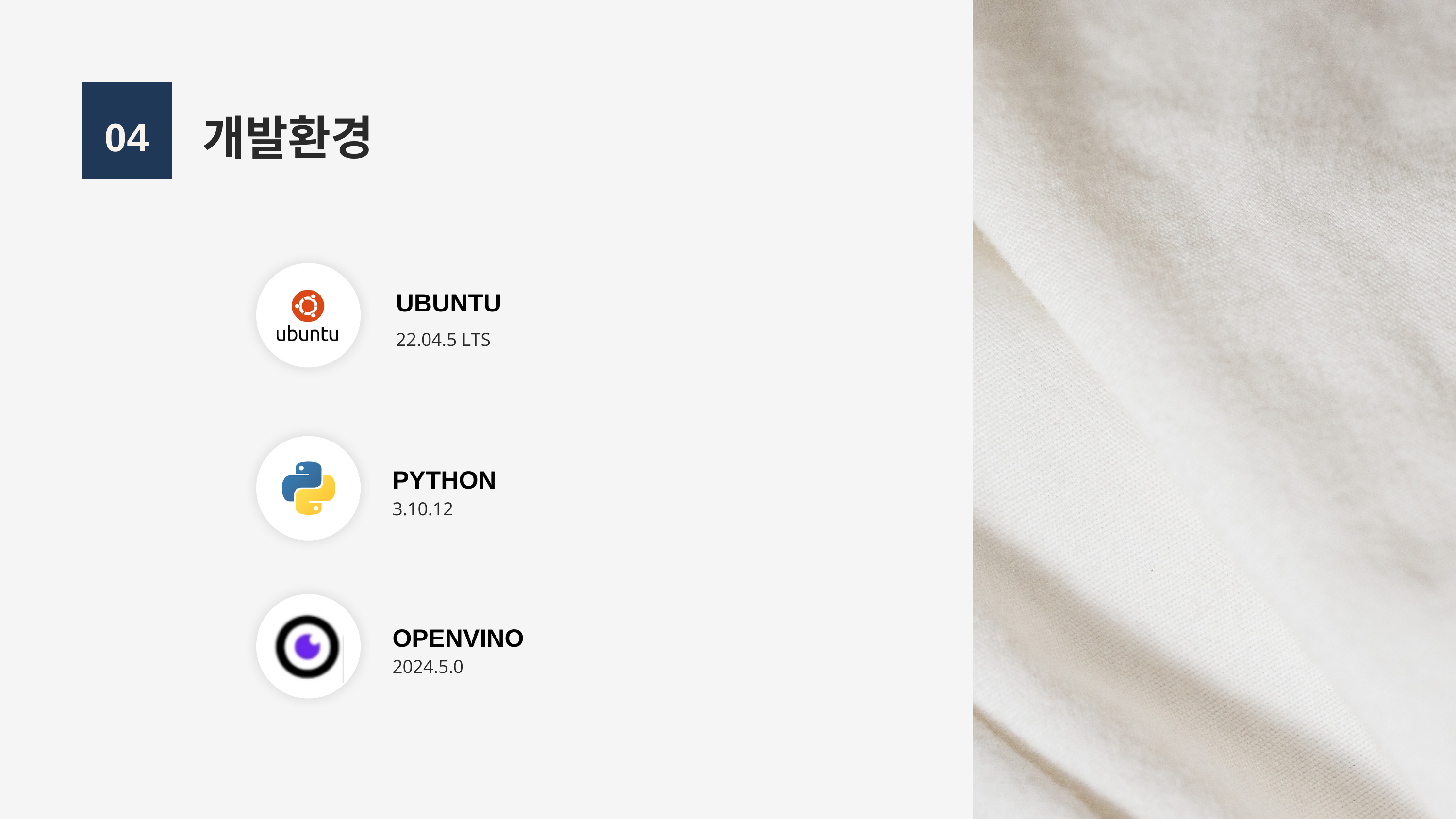

개발환경
04

UBUNTU

22.04.5 LTS

PYTHON

3.10.12

OPENVINO
2024.5.0